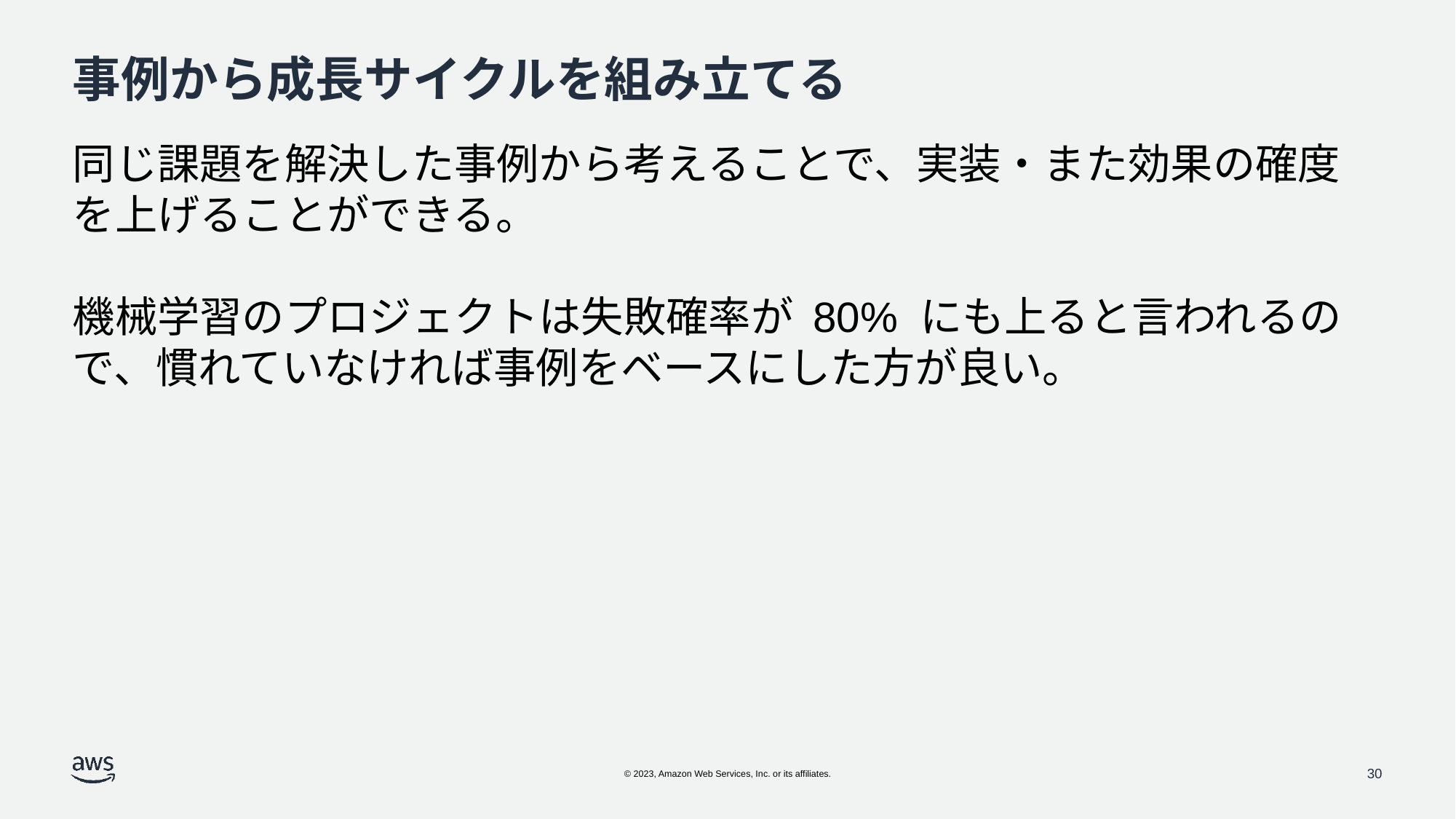

# 事例から成長サイクルを組み立てる
同じ課題を解決した事例から考えることで、実装・また効果の確度を上げることができる。

機械学習のプロジェクトは失敗確率が 80% にも上ると言われるので、慣れていなければ事例をベースにした方が良い。
30